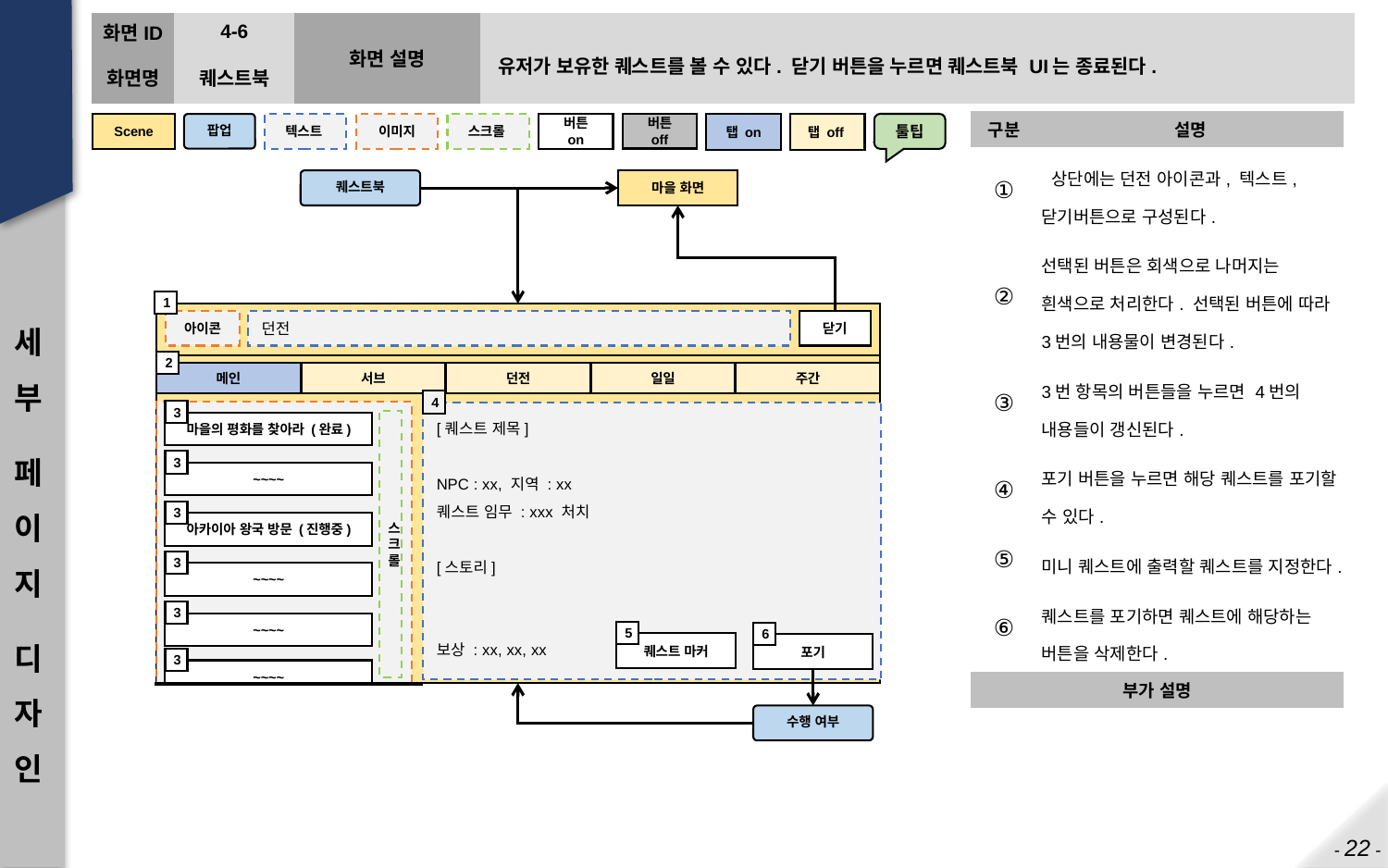

| 화면ID | 4-6 | 화면 설명 | 유저가 보유한 퀘스트를 볼 수 있다. 닫기 버튼을 누르면 퀘스트북 UI는 종료된다. |
| --- | --- | --- | --- |
| 화면명 | 퀘스트북 |  |  |
| 구분 | 설명 |
| --- | --- |
| ① | 상단에는 던전 아이콘과, 텍스트, 닫기버튼으로 구성된다. |
| ② | 선택된 버튼은 회색으로 나머지는 흰색으로 처리한다. 선택된 버튼에 따라 3번의 내용물이 변경된다. |
| ③ | 3번 항목의 버튼들을 누르면 4번의 내용들이 갱신된다. |
| ④ | 포기 버튼을 누르면 해당 퀘스트를 포기할 수 있다. |
| ⑤ | 미니 퀘스트에 출력할 퀘스트를 지정한다. |
| ⑥ | 퀘스트를 포기하면 퀘스트에 해당하는 버튼을 삭제한다. |
| 부가 설명 |  |
|  |  |
퀘스트북
마을 화면
세부
페이지
디자인
1

아이콘
던전
닫기

2
메인
서브
던전
일일
주간
4
[퀘스트 제목]

NPC : xx, 지역 : xx
퀘스트 임무 : xxx 처치

[스토리]

보상 : xx, xx, xx
3
마을의 평화를 찾아라 (완료)

스크롤
3
~~~~
3
아카이아 왕국 방문 (진행중)
3
~~~~
3
~~~~
5
퀘스트 마커
6
포기
3
~~~~

수행 여부